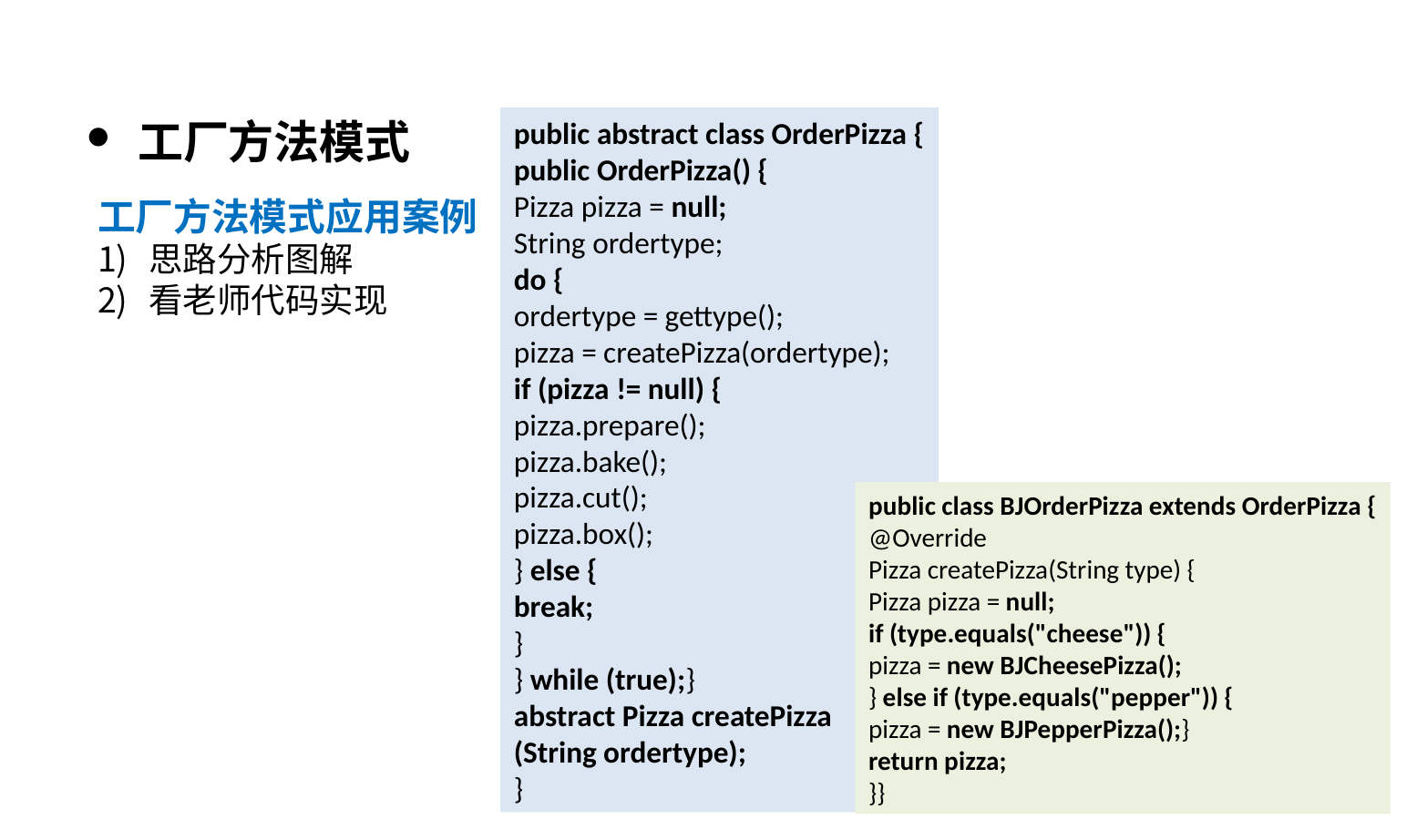

public abstract class OrderPizza {
public OrderPizza() {
Pizza pizza = null;
String ordertype;
do {
ordertype = gettype();
pizza = createPizza(ordertype);
if (pizza != null) {
pizza.prepare();
pizza.bake();
pizza.cut();
pizza.box();
} else {
break;
}
} while (true);}
abstract Pizza createPizza
(String ordertype);
}
工厂方法模式

工厂方法模式应用案例
思路分析图解
看老师代码实现

public class BJOrderPizza extends OrderPizza {
@Override
Pizza createPizza(String type) {
Pizza pizza = null;
if (type.equals("cheese")) {
pizza = new BJCheesePizza();
} else if (type.equals("pepper")) {
pizza = new BJPepperPizza();}
return pizza;
}}